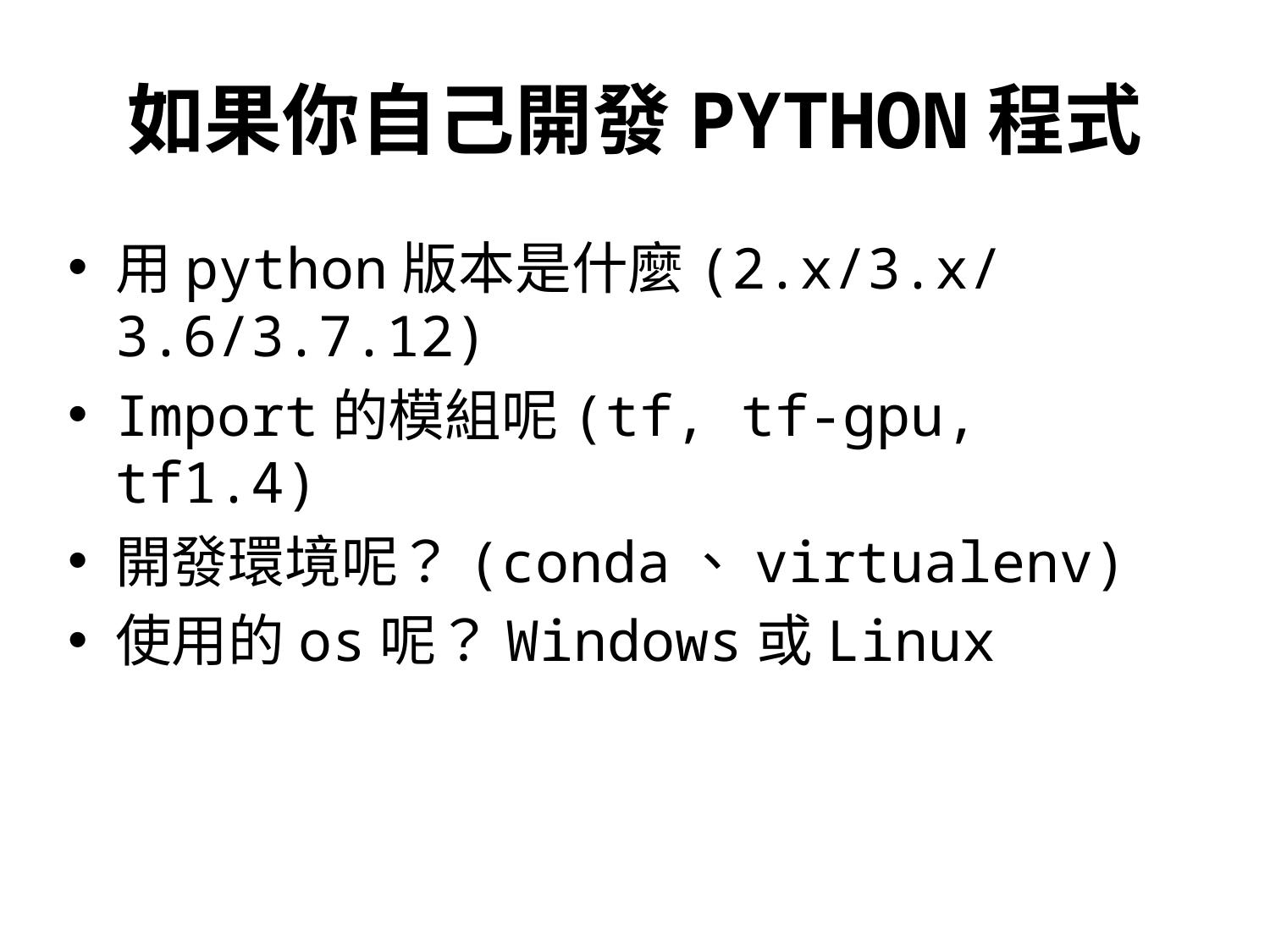

# 如果你自己開發PYTHON程式
用python版本是什麼(2.x/3.x/3.6/3.7.12)
Import的模組呢(tf, tf-gpu, tf1.4)
開發環境呢？(conda、virtualenv)
使用的os呢？Windows或Linux